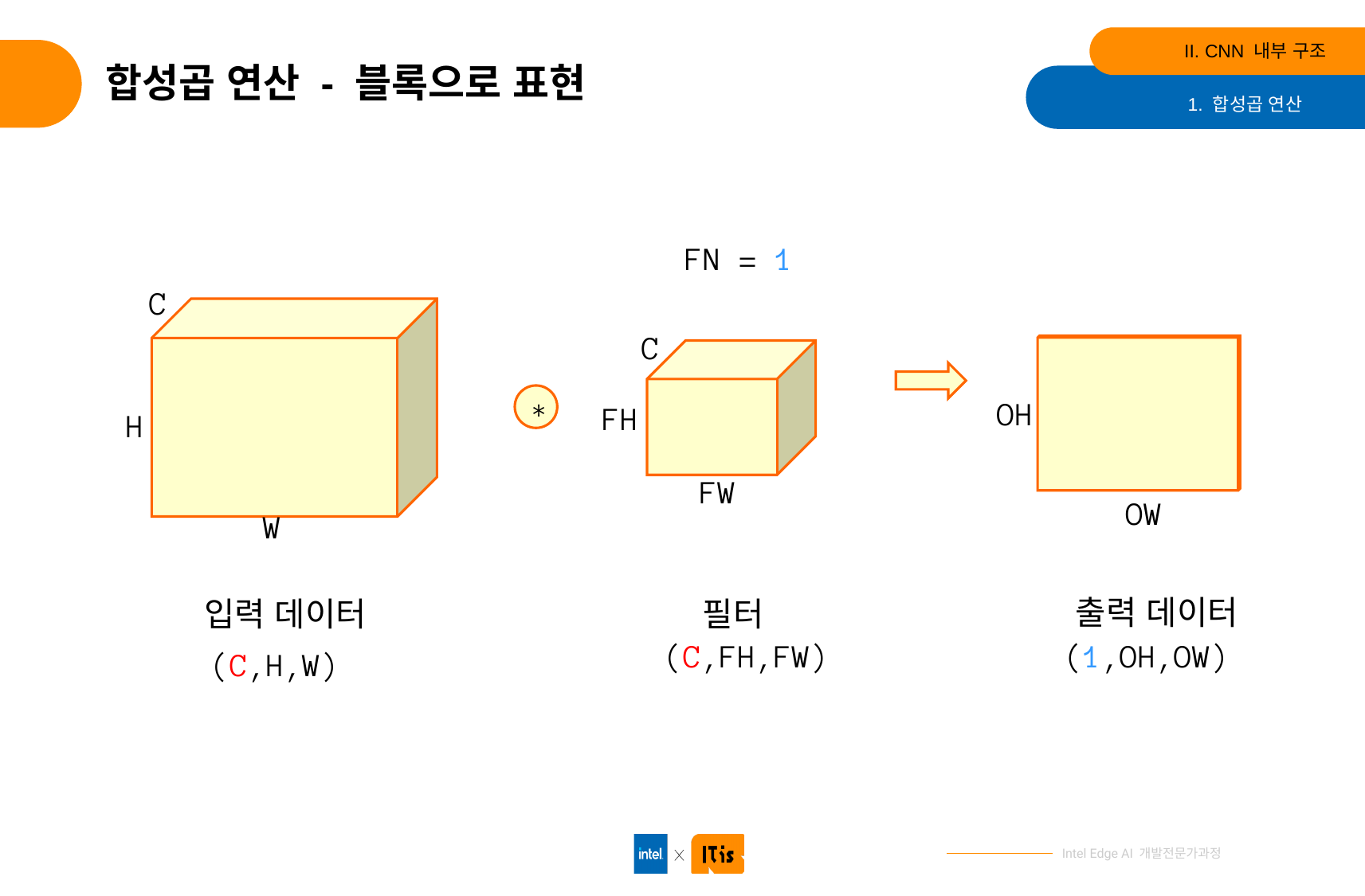

II. CNN 내부 구조
# 합성곱 연산 - 블록으로 표현
1. 합성곱 연산
FN = 1
C

C

*
OH
FH
H
FW
OW
W
출력 데이터
입력 데이터
필터
(C,FH,FW)
(1,OH,OW)
(C,H,W)